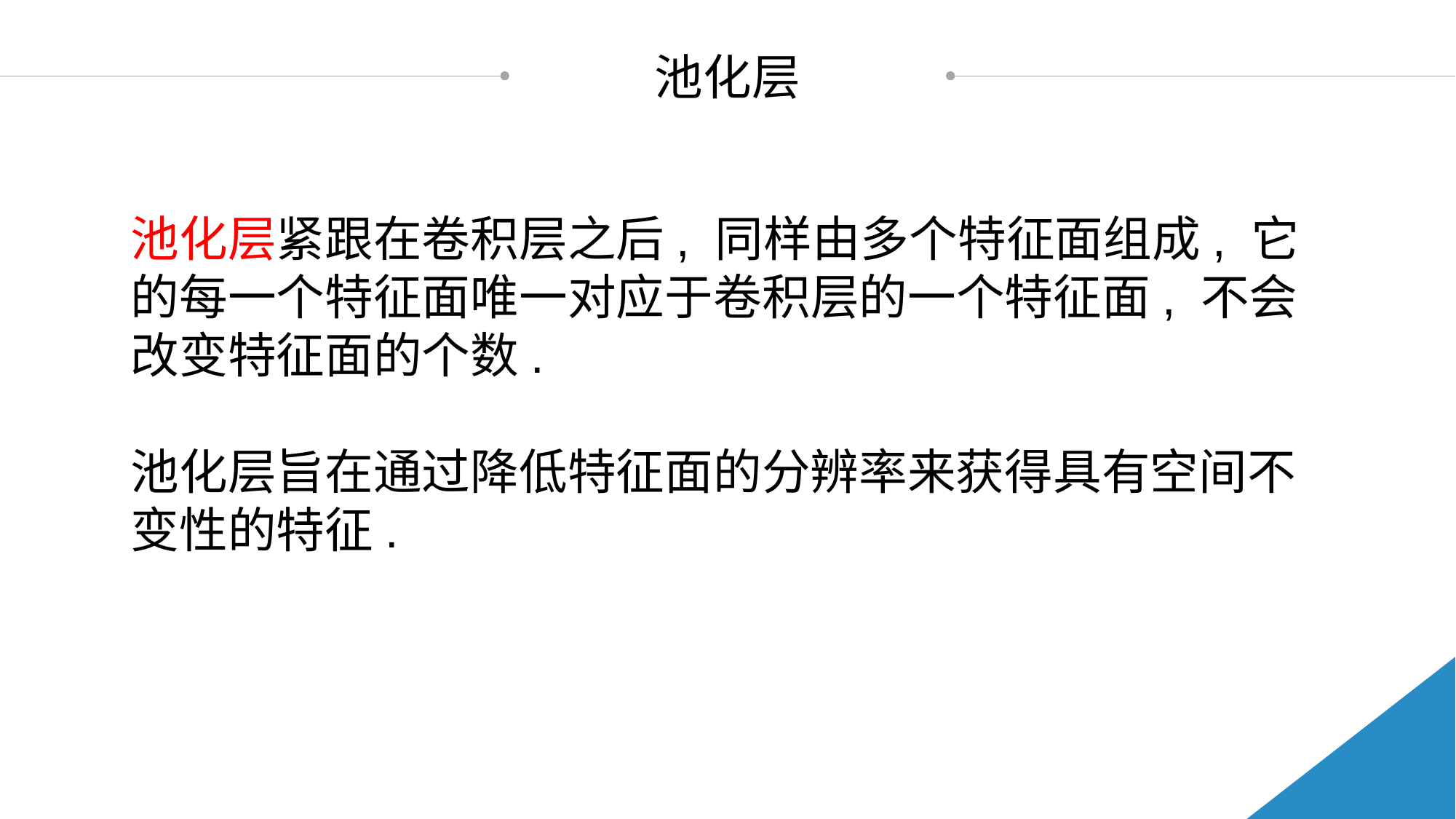

池化层
池化层紧跟在卷积层之后, 同样由多个特征面组成, 它的每一个特征面唯一对应于卷积层的一个特征面, 不会改变特征面的个数.

池化层旨在通过降低特征面的分辨率来获得具有空间不变性的特征.